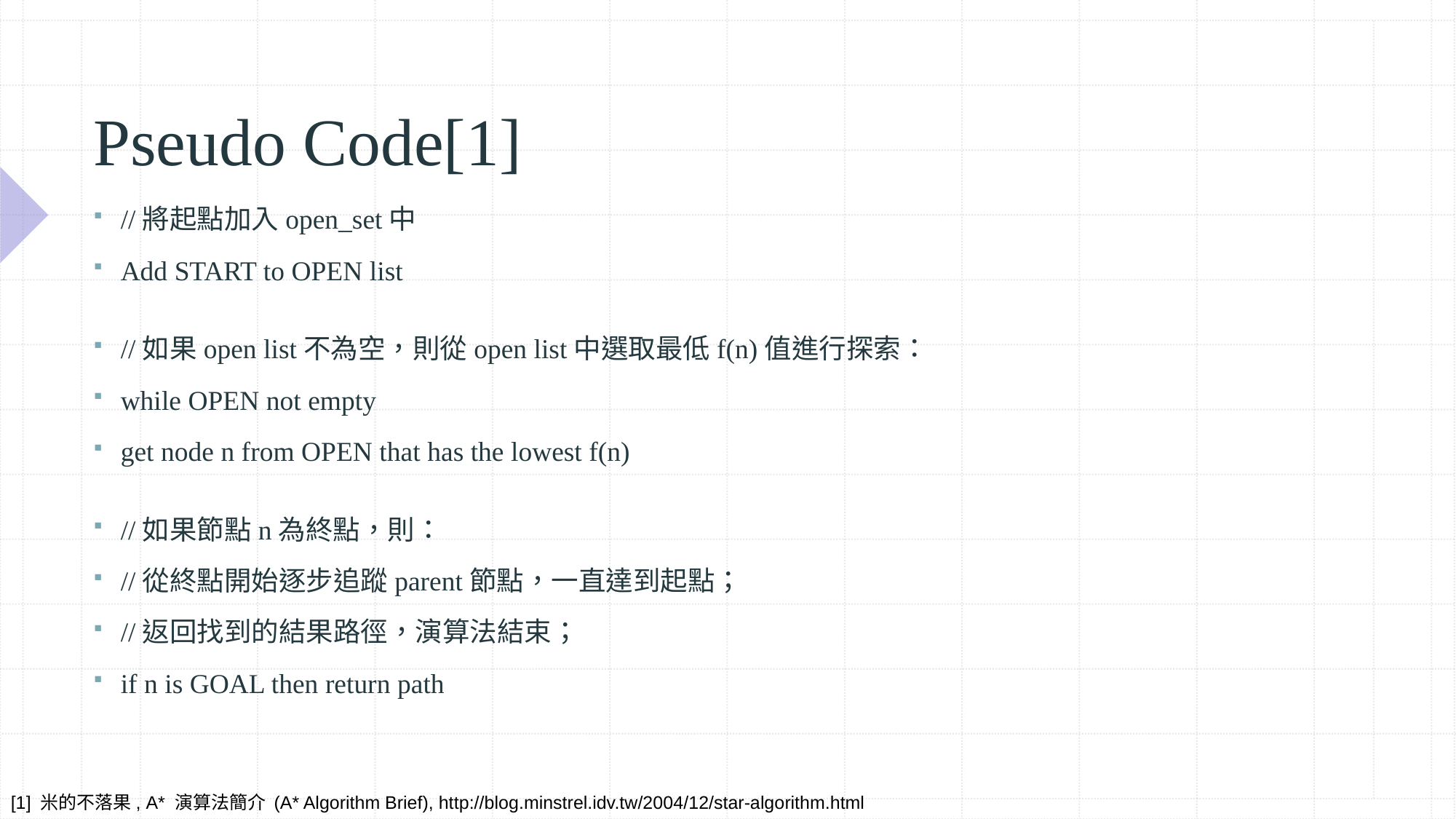

# Pseudo Code[1]
//將起點加入open_set中
Add START to OPEN list

//如果open list不為空，則從open list中選取最低f(n)值進行探索：
while OPEN not empty
get node n from OPEN that has the lowest f(n)

//如果節點n為終點，則：
//從終點開始逐步追蹤parent節點，一直達到起點；
//返回找到的結果路徑，演算法結束；
if n is GOAL then return path
[1] 米的不落果, A* 演算法簡介 (A* Algorithm Brief), http://blog.minstrel.idv.tw/2004/12/star-algorithm.html